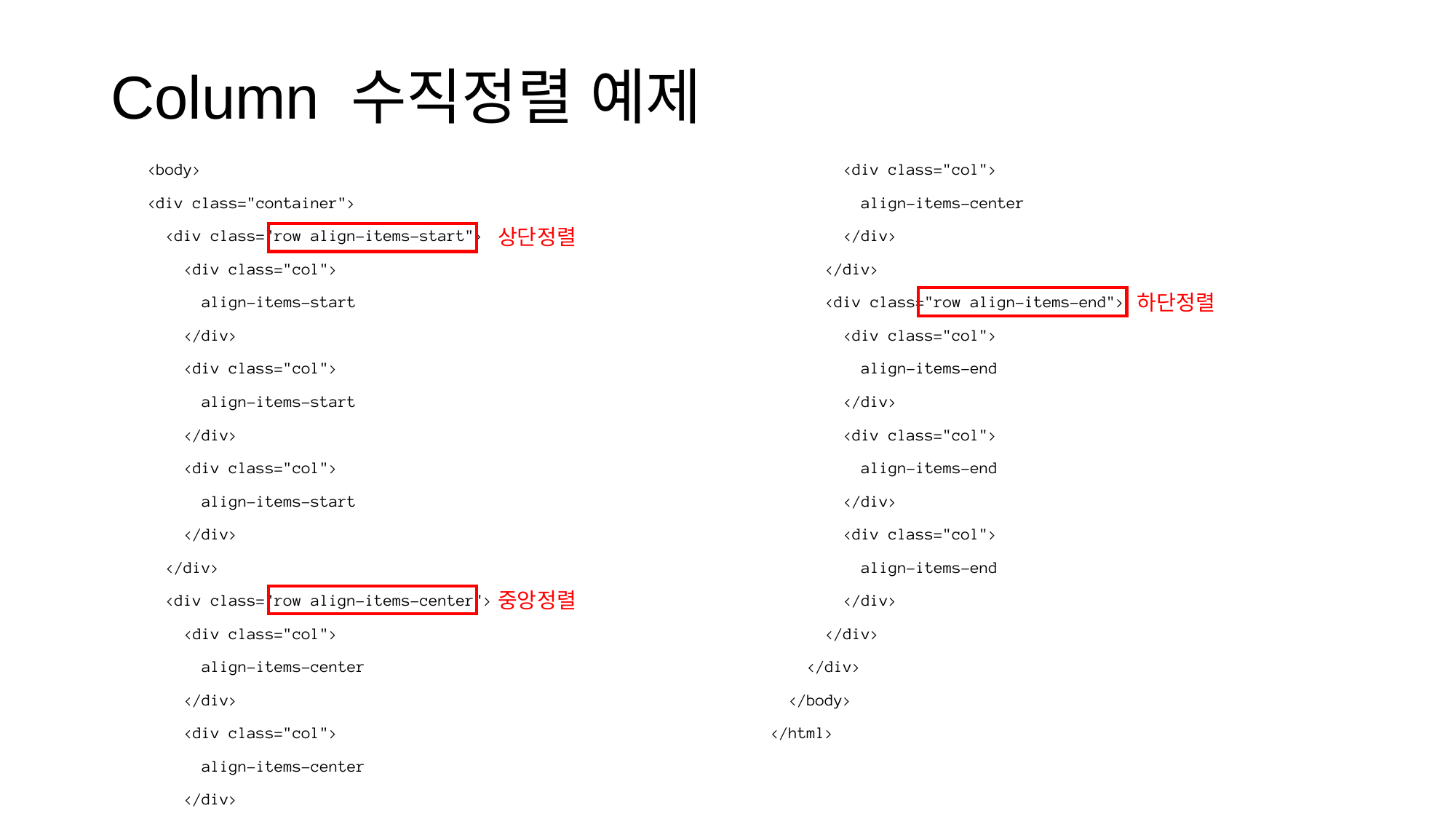

# Column 수직정렬 예제
    <body>
    <div class="container">
      <div class="row align-items-start">
        <div class="col">
          align-items-start
        </div>
        <div class="col">
          align-items-start
        </div>
        <div class="col">
          align-items-start
        </div>
      </div>
      <div class="row align-items-center">
        <div class="col">
          align-items-center
        </div>
        <div class="col">
          align-items-center
        </div>

        <div class="col">
          align-items-center
        </div>
      </div>
      <div class="row align-items-end">
        <div class="col">
          align-items-end
        </div>
        <div class="col">
          align-items-end
        </div>
        <div class="col">
          align-items-end
        </div>
      </div>
    </div>
  </body>
</html>

상단정렬

하단정렬

중앙정렬